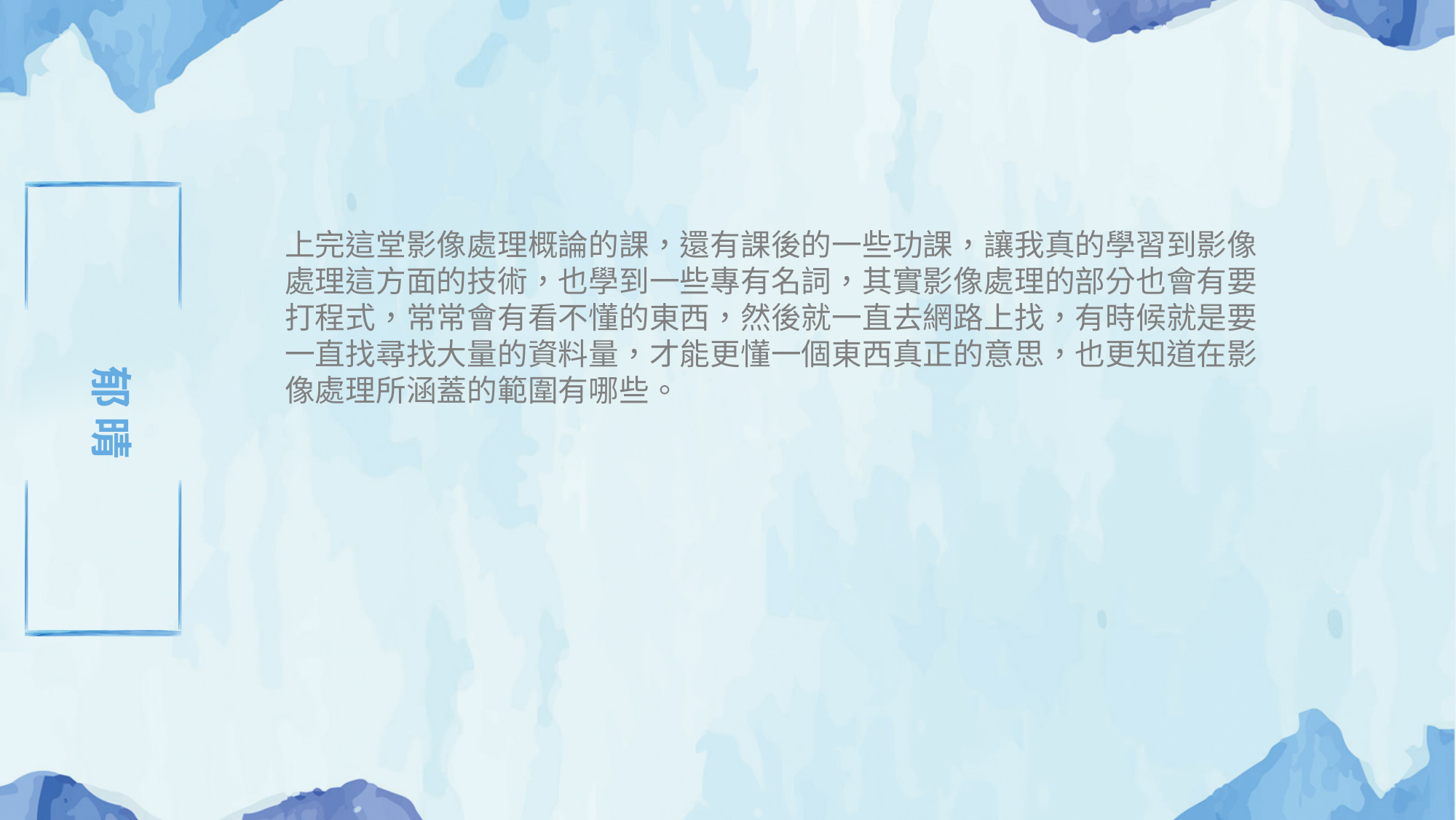

上完這堂影像處理概論的課，還有課後的一些功課，讓我真的學習到影像處理這方面的技術，也學到一些專有名詞，其實影像處理的部分也會有要打程式，常常會有看不懂的東西，然後就一直去網路上找，有時候就是要一直找尋找大量的資料量，才能更懂一個東西真正的意思，也更知道在影像處理所涵蓋的範圍有哪些。

郁晴